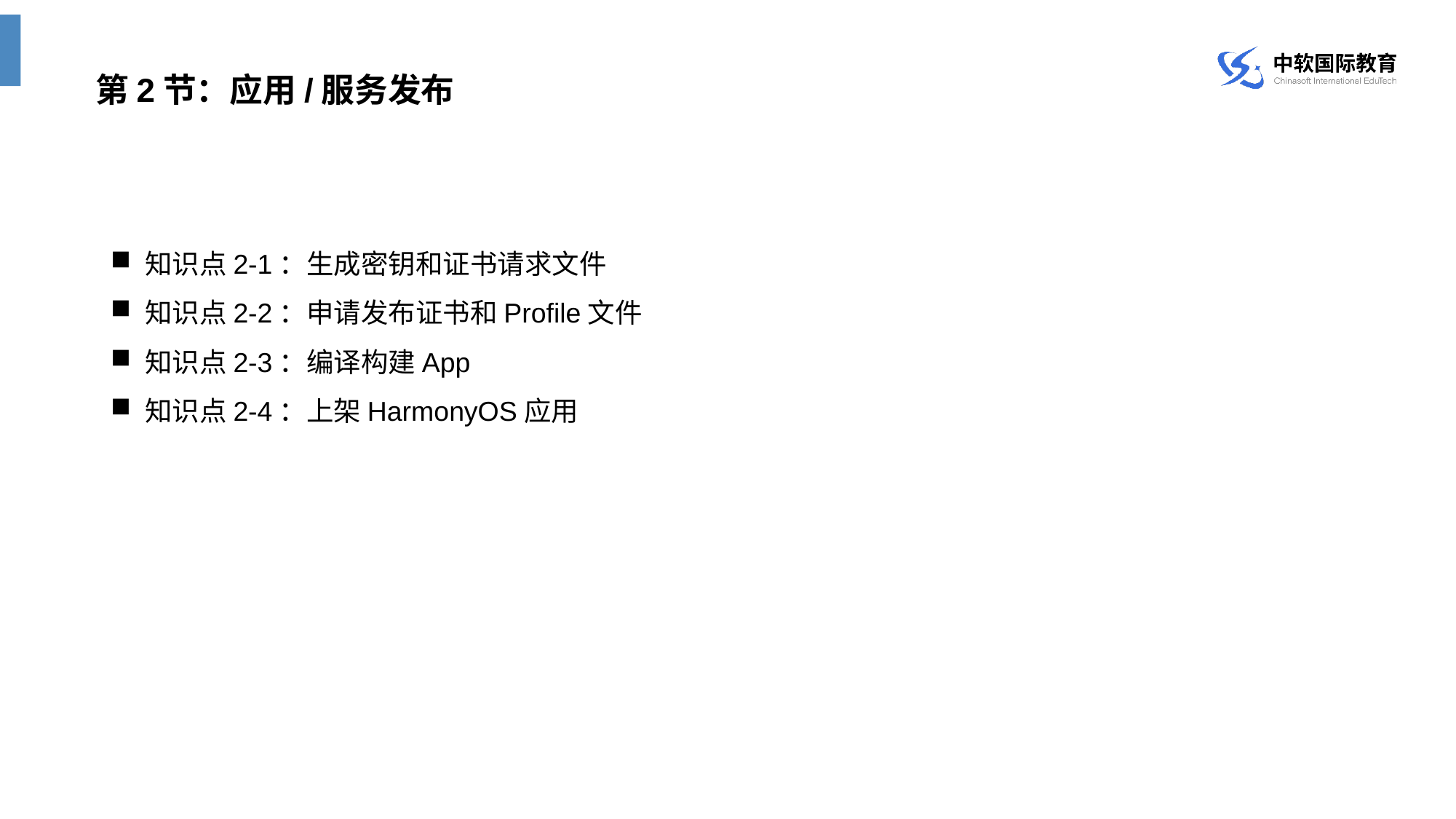

第2节：应用/服务发布

知识点2-1：生成密钥和证书请求文件
知识点2-2：申请发布证书和Profile文件
知识点2-3：编译构建App
知识点2-4：上架HarmonyOS应用